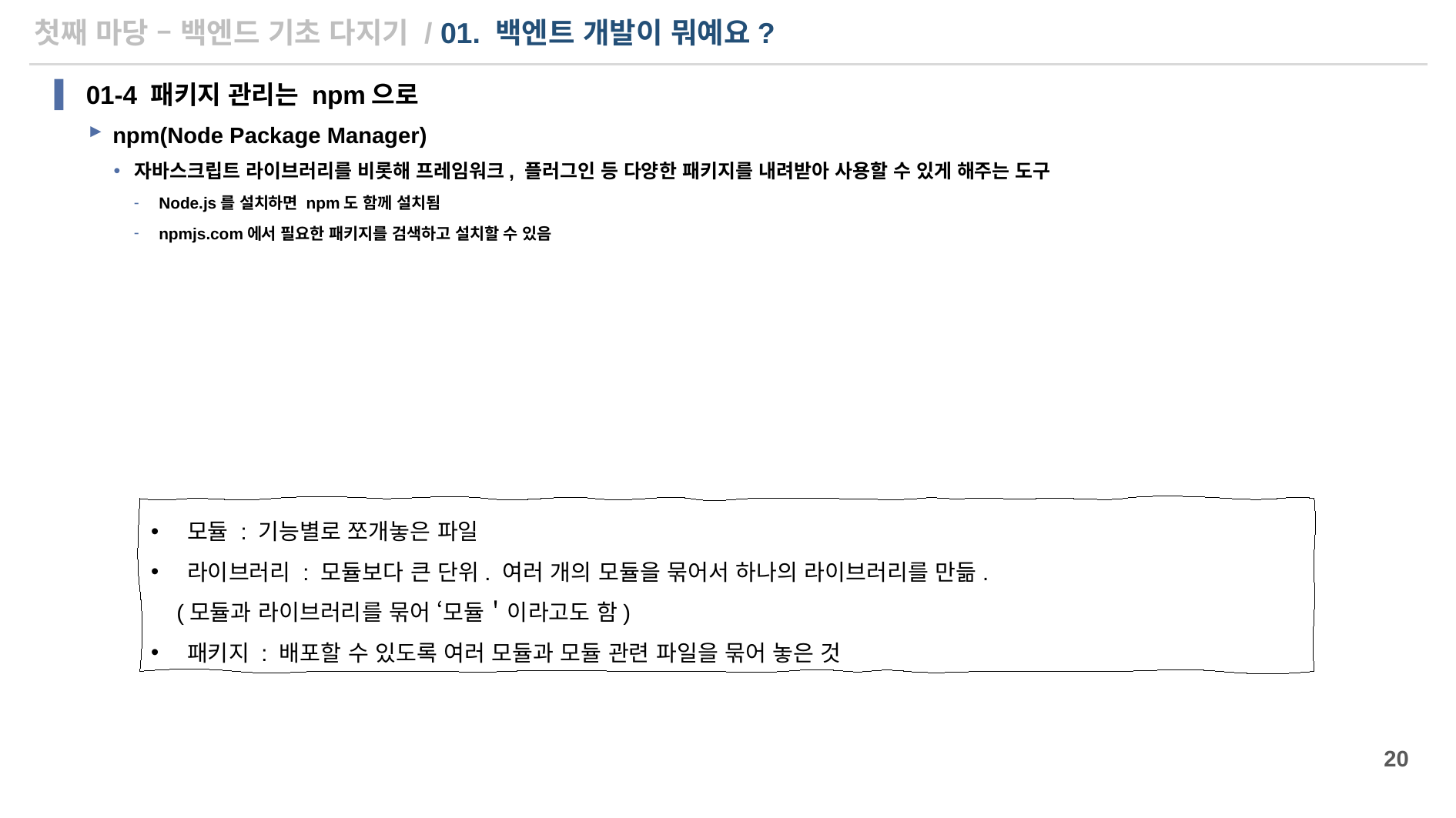

# 첫째 마당 – 백엔드 기초 다지기 / 01. 백엔트 개발이 뭐예요?
01-4 패키지 관리는 npm으로
npm(Node Package Manager)
자바스크립트 라이브러리를 비롯해 프레임워크, 플러그인 등 다양한 패키지를 내려받아 사용할 수 있게 해주는 도구
Node.js를 설치하면 npm도 함께 설치됨
npmjs.com에서 필요한 패키지를 검색하고 설치할 수 있음
모듈 : 기능별로 쪼개놓은 파일
라이브러리 : 모듈보다 큰 단위. 여러 개의 모듈을 묶어서 하나의 라이브러리를 만듦.
    (모듈과 라이브러리를 묶어 ‘모듈＇이라고도 함)
패키지 : 배포할 수 있도록 여러 모듈과 모듈 관련 파일을 묶어 놓은 것
20